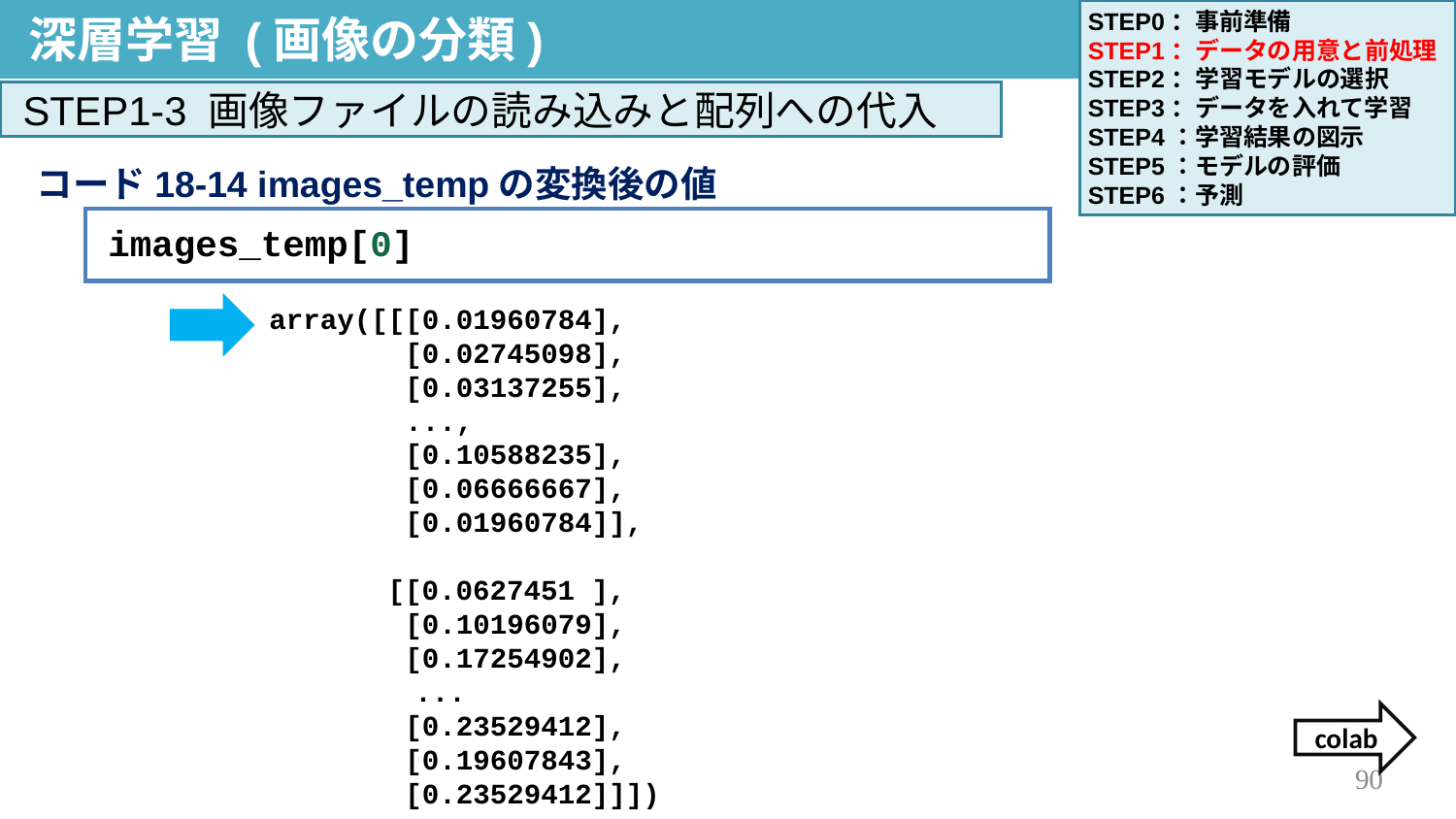

深層学習 (画像の分類)
STEP0：事前準備
STEP1：データの用意と前処理
STEP2：学習モデルの選択
STEP3：データを入れて学習
STEP4：学習結果の図示
STEP5：モデルの評価
STEP6：予測
決定木分析
STEP1-3 画像ファイルの読み込みと配列への代入
コード18-14 images_tempの変換後の値
images_temp[0]

array([[[0.01960784],
        [0.02745098],
        [0.03137255],
        ...,
        [0.10588235],
        [0.06666667],
        [0.01960784]],

       [[0.0627451 ],
        [0.10196079],
        [0.17254902],
	...
        [0.23529412],
        [0.19607843],
        [0.23529412]]])
colab
90